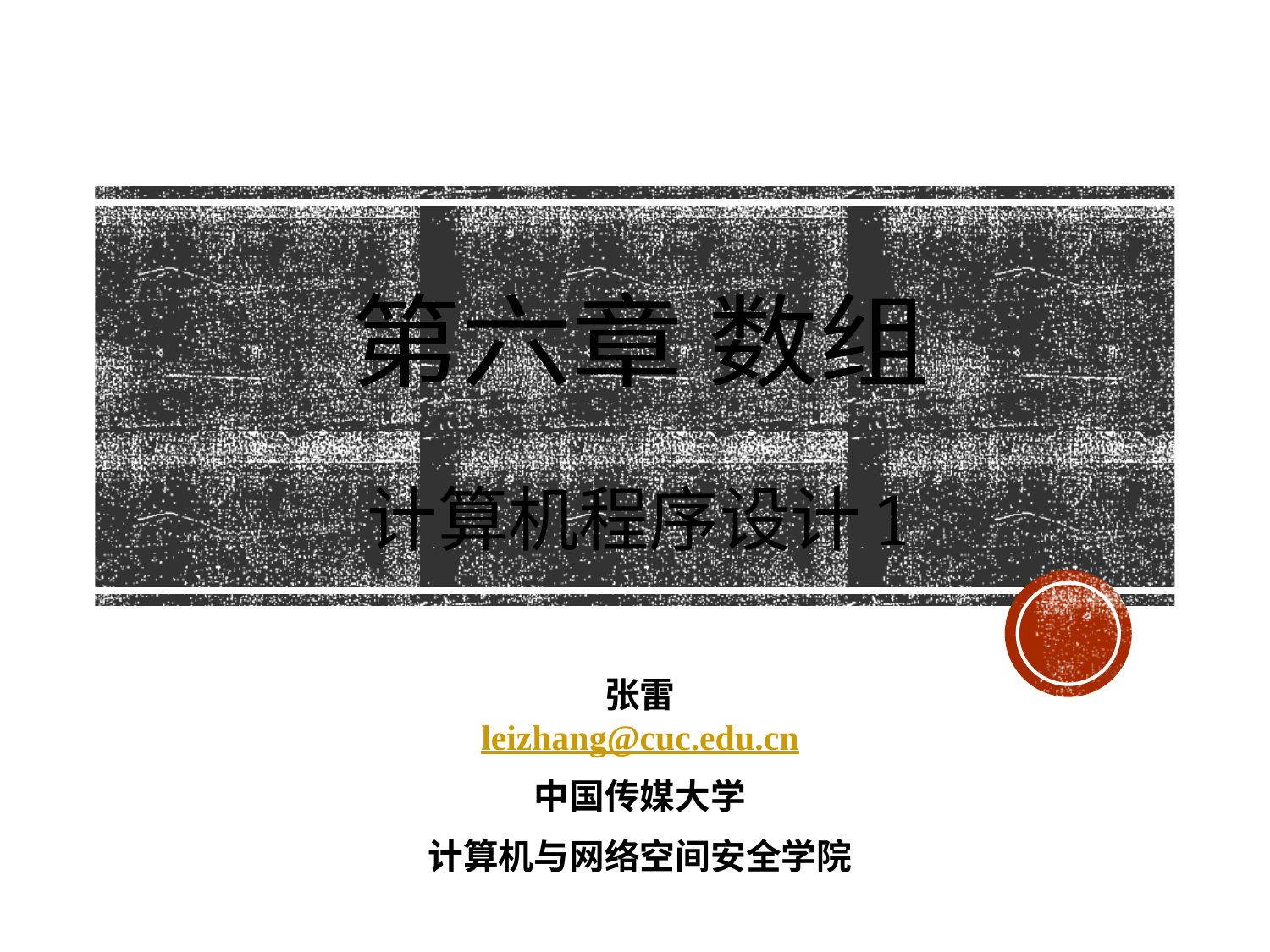

第六章 数组
# 计算机程序设计1
张雷
leizhang@cuc.edu.cn
中国传媒大学
计算机与网络空间安全学院